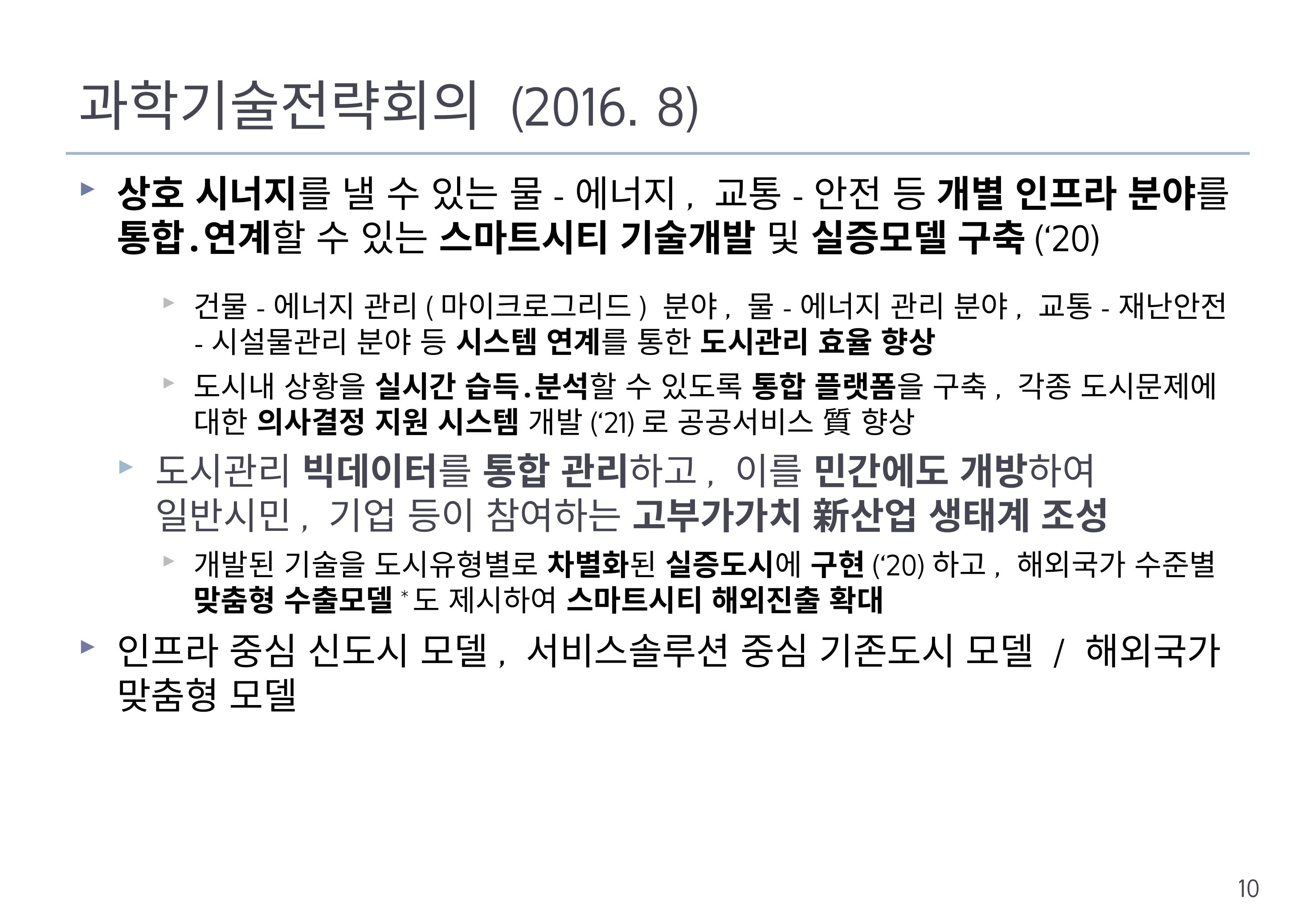

# 과학기술전략회의 (2016. 8)
상호 시너지를 낼 수 있는 물-에너지, 교통-안전 등 개별 인프라 분야를 통합․연계할 수 있는 스마트시티 기술개발 및 실증모델 구축(‘20)

건물-에너지 관리(마이크로그리드) 분야, 물-에너지 관리 분야, 교통-재난안전-시설물관리 분야 등 시스템 연계를 통한 도시관리 효율 향상
도시내 상황을 실시간 습득․분석할 수 있도록 통합 플랫폼을 구축, 각종 도시문제에 대한 의사결정 지원 시스템 개발(‘21)로 공공서비스 質 향상
도시관리 빅데이터를 통합 관리하고, 이를 민간에도 개방하여 일반시민, 기업 등이 참여하는 고부가가치 新산업 생태계 조성
개발된 기술을 도시유형별로 차별화된 실증도시에 구현(‘20)하고, 해외국가 수준별 맞춤형 수출모델*도 제시하여 스마트시티 해외진출 확대
인프라 중심 신도시 모델, 서비스솔루션 중심 기존도시 모델 / 해외국가 맞춤형 모델
10